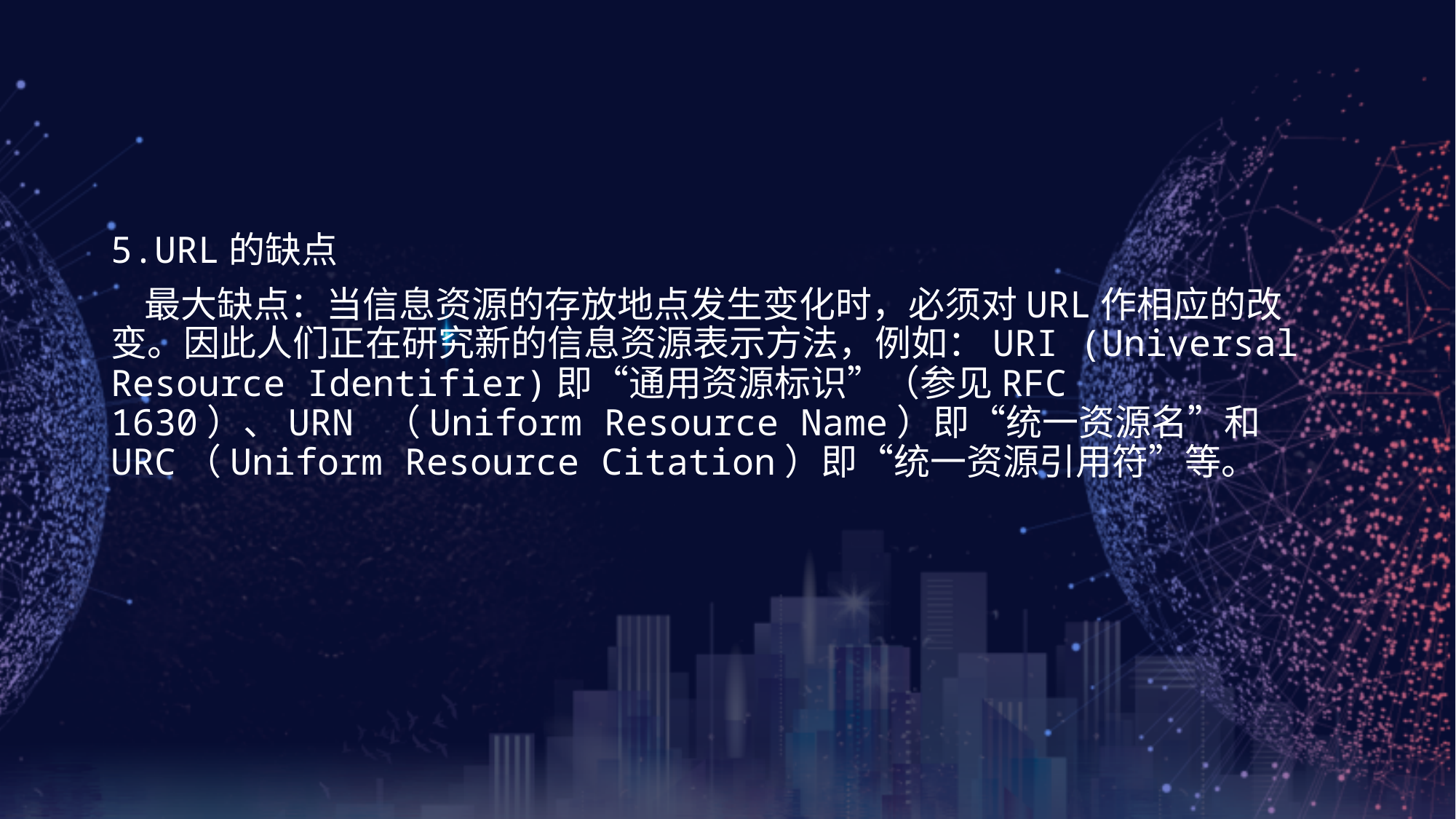

5.URL的缺点
   最大缺点：当信息资源的存放地点发生变化时，必须对URL作相应的改变。因此人们正在研究新的信息资源表示方法，例如：URI (Universal Resource Identifier)即“通用资源标识”（参见RFC 1630）、URN （Uniform Resource Name）即“统一资源名”和URC（Uniform Resource Citation）即“统一资源引用符”等。